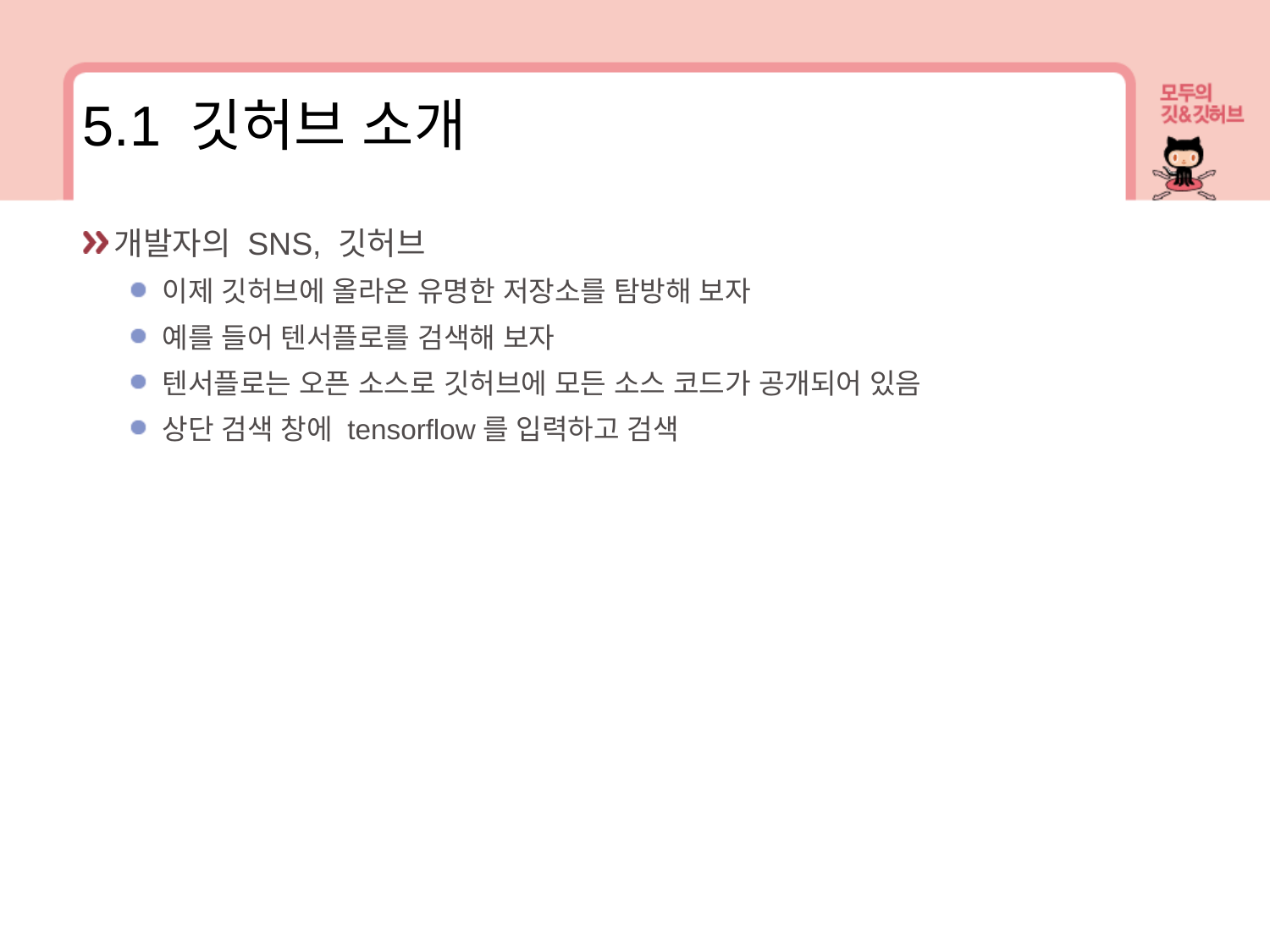

5.1 깃허브 소개
개발자의 SNS, 깃허브
이제 깃허브에 올라온 유명한 저장소를 탐방해 보자
예를 들어 텐서플로를 검색해 보자
텐서플로는 오픈 소스로 깃허브에 모든 소스 코드가 공개되어 있음
상단 검색 창에 tensorflow를 입력하고 검색